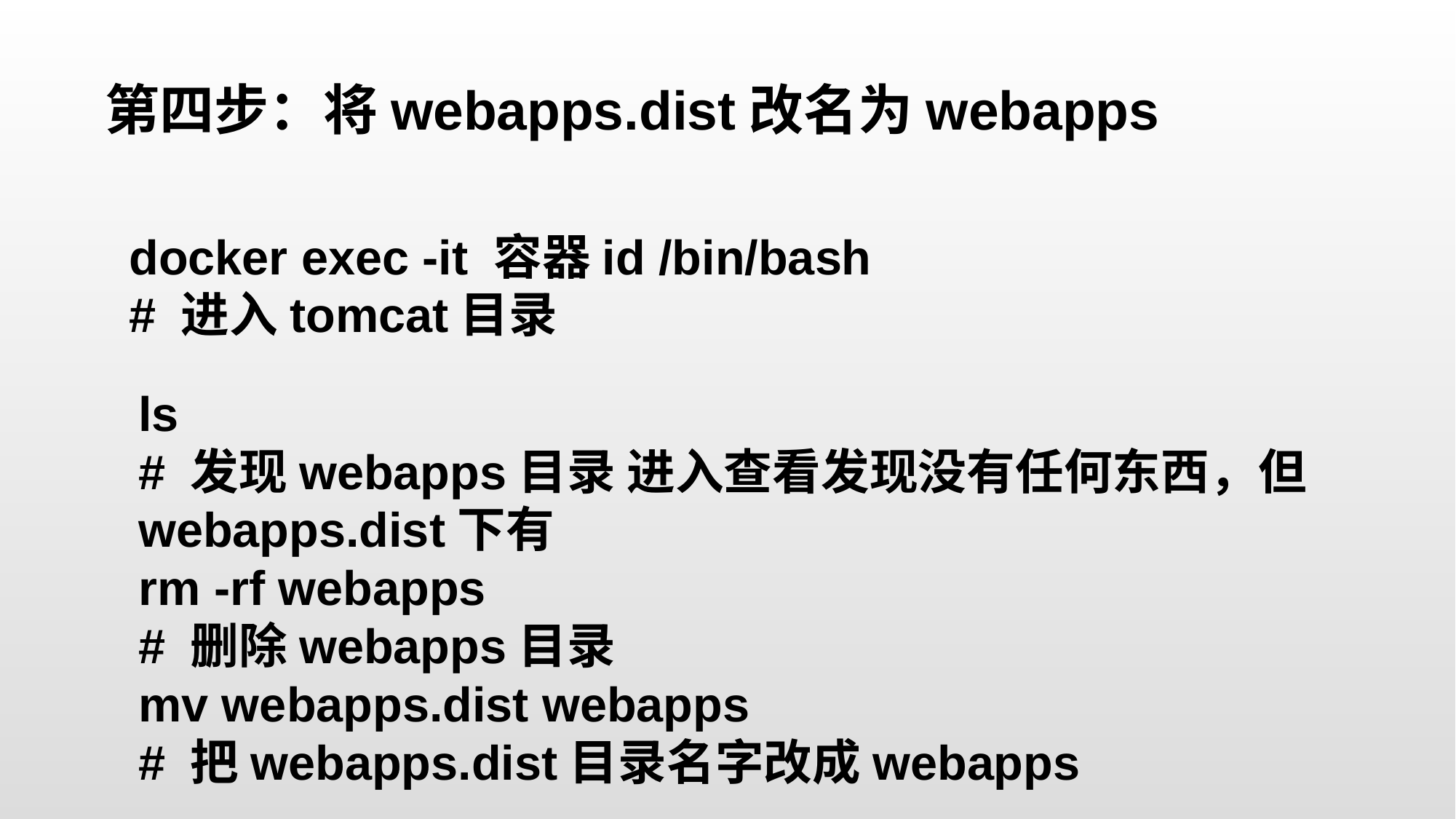

第四步：将webapps.dist改名为webapps
docker exec -it 容器id /bin/bash
# 进入tomcat目录
ls
# 发现webapps目录 进入查看发现没有任何东西，但webapps.dist下有
rm -rf webapps
# 删除webapps目录
mv webapps.dist webapps
# 把webapps.dist目录名字改成webapps